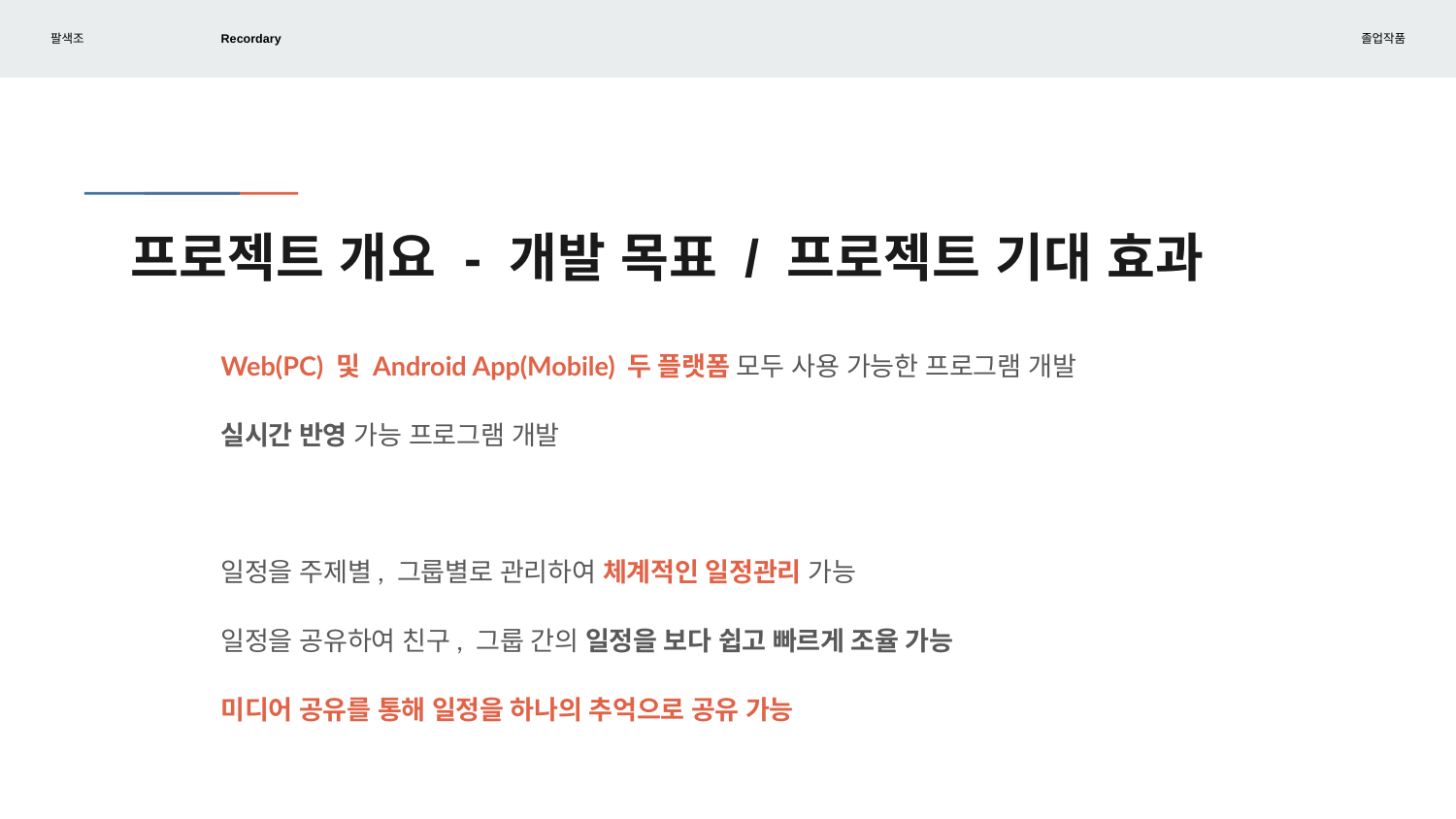

# 프로젝트 개요 - 개발 목표 / 프로젝트 기대 효과
Web(PC) 및 Android App(Mobile) 두 플랫폼 모두 사용 가능한 프로그램 개발
실시간 반영 가능 프로그램 개발

일정을 주제별, 그룹별로 관리하여 체계적인 일정관리 가능
일정을 공유하여 친구, 그룹 간의 일정을 보다 쉽고 빠르게 조율 가능
미디어 공유를 통해 일정을 하나의 추억으로 공유 가능